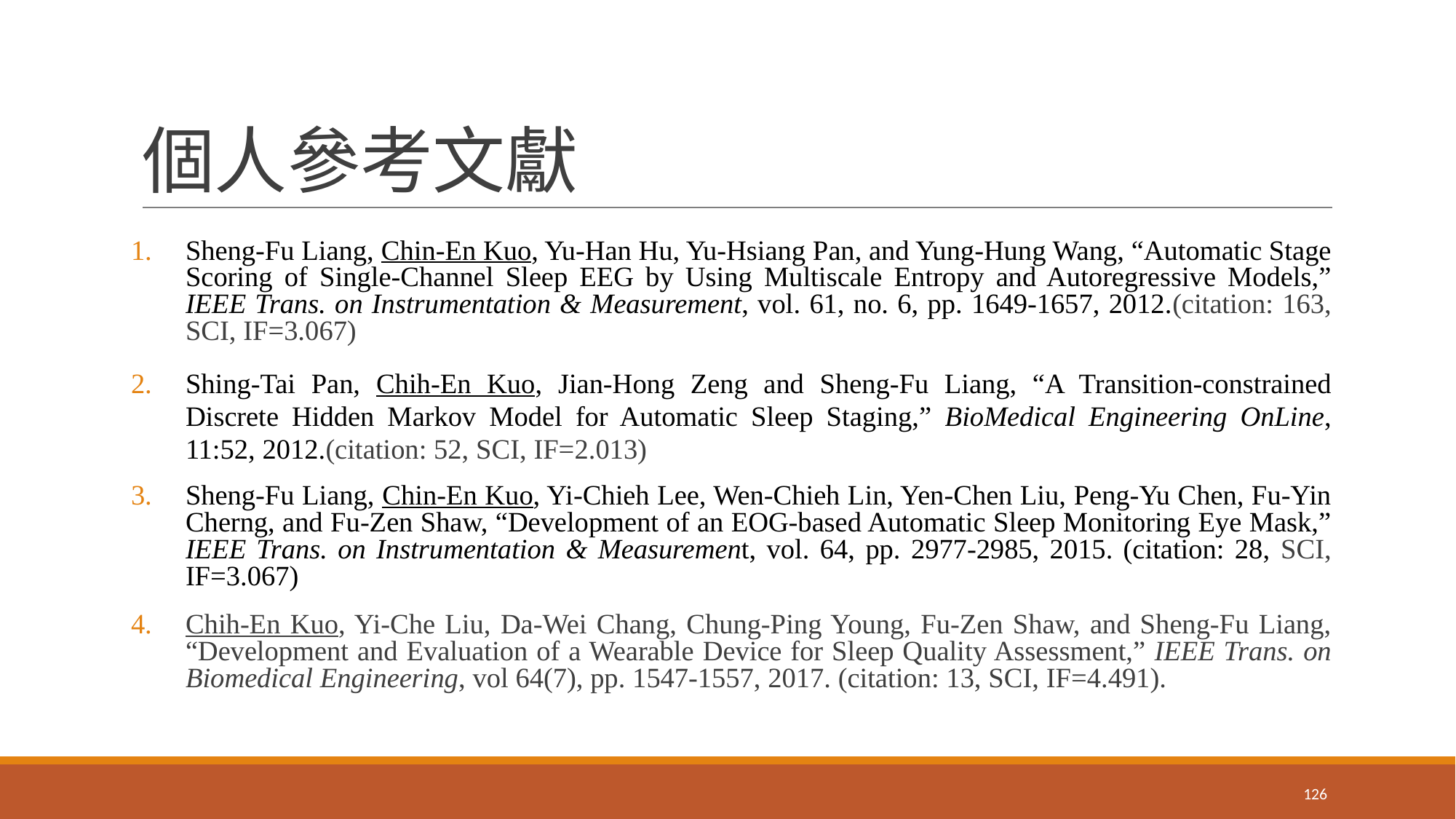

# 個人參考文獻
Sheng-Fu Liang, Chin-En Kuo, Yu-Han Hu, Yu-Hsiang Pan, and Yung-Hung Wang, “Automatic Stage Scoring of Single-Channel Sleep EEG by Using Multiscale Entropy and Autoregressive Models,” IEEE Trans. on Instrumentation & Measurement, vol. 61, no. 6, pp. 1649-1657, 2012.(citation: 163, SCI, IF=3.067)
Shing-Tai Pan, Chih-En Kuo, Jian-Hong Zeng and Sheng-Fu Liang, “A Transition-constrained Discrete Hidden Markov Model for Automatic Sleep Staging,” BioMedical Engineering OnLine, 11:52, 2012.(citation: 52, SCI, IF=2.013)
Sheng-Fu Liang, Chin-En Kuo, Yi-Chieh Lee, Wen-Chieh Lin, Yen-Chen Liu, Peng-Yu Chen, Fu-Yin Cherng, and Fu-Zen Shaw, “Development of an EOG-based Automatic Sleep Monitoring Eye Mask,” IEEE Trans. on Instrumentation & Measurement, vol. 64, pp. 2977-2985, 2015. (citation: 28, SCI, IF=3.067)
Chih-En Kuo, Yi-Che Liu, Da-Wei Chang, Chung-Ping Young, Fu-Zen Shaw, and Sheng-Fu Liang, “Development and Evaluation of a Wearable Device for Sleep Quality Assessment,” IEEE Trans. on Biomedical Engineering, vol 64(7), pp. 1547-1557, 2017. (citation: 13, SCI, IF=4.491).
126